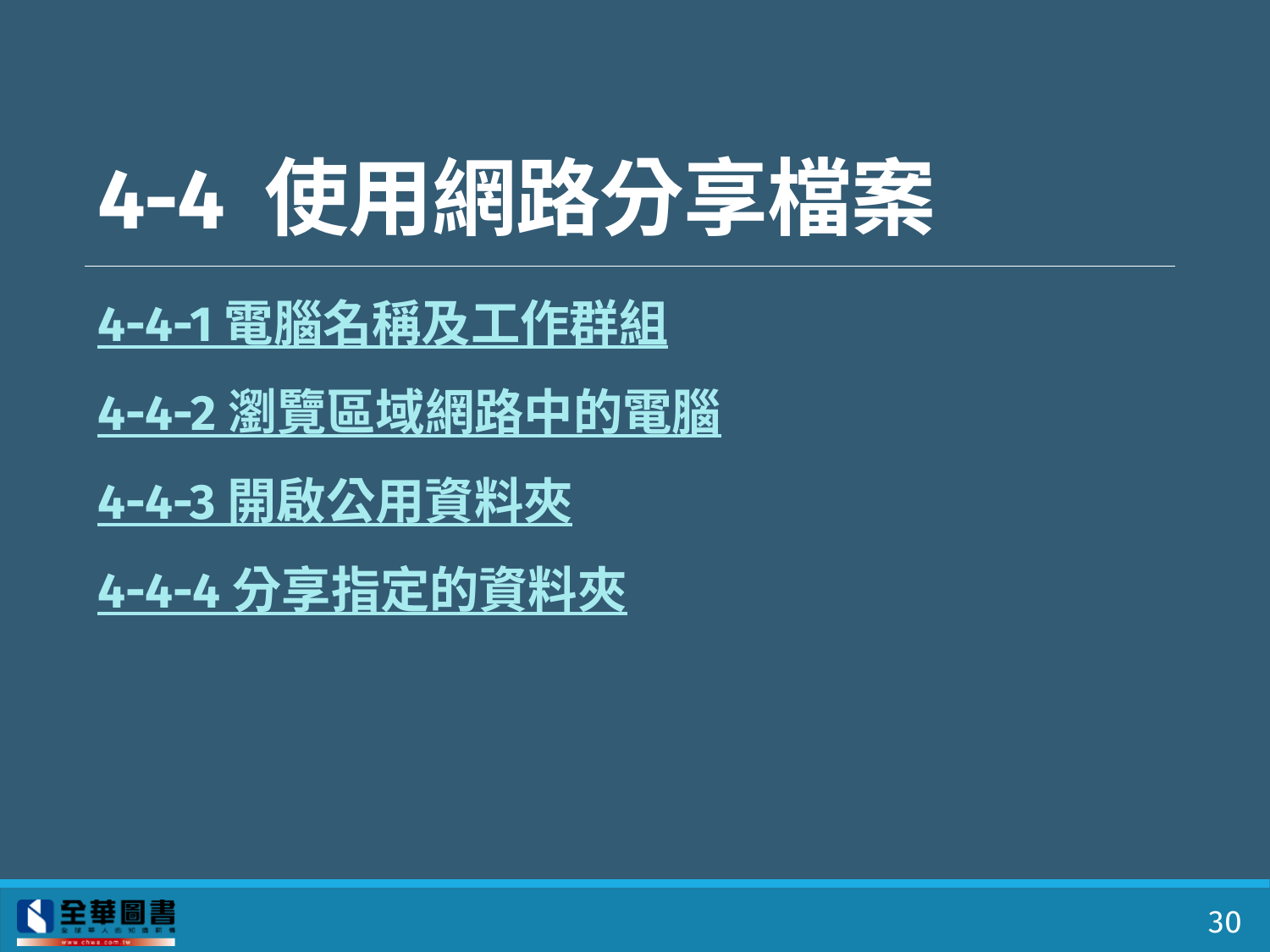

# 4-4 使用網路分享檔案
4-4-1 電腦名稱及工作群組
4-4-2 瀏覽區域網路中的電腦
4-4-3 開啟公用資料夾
4-4-4 分享指定的資料夾
30